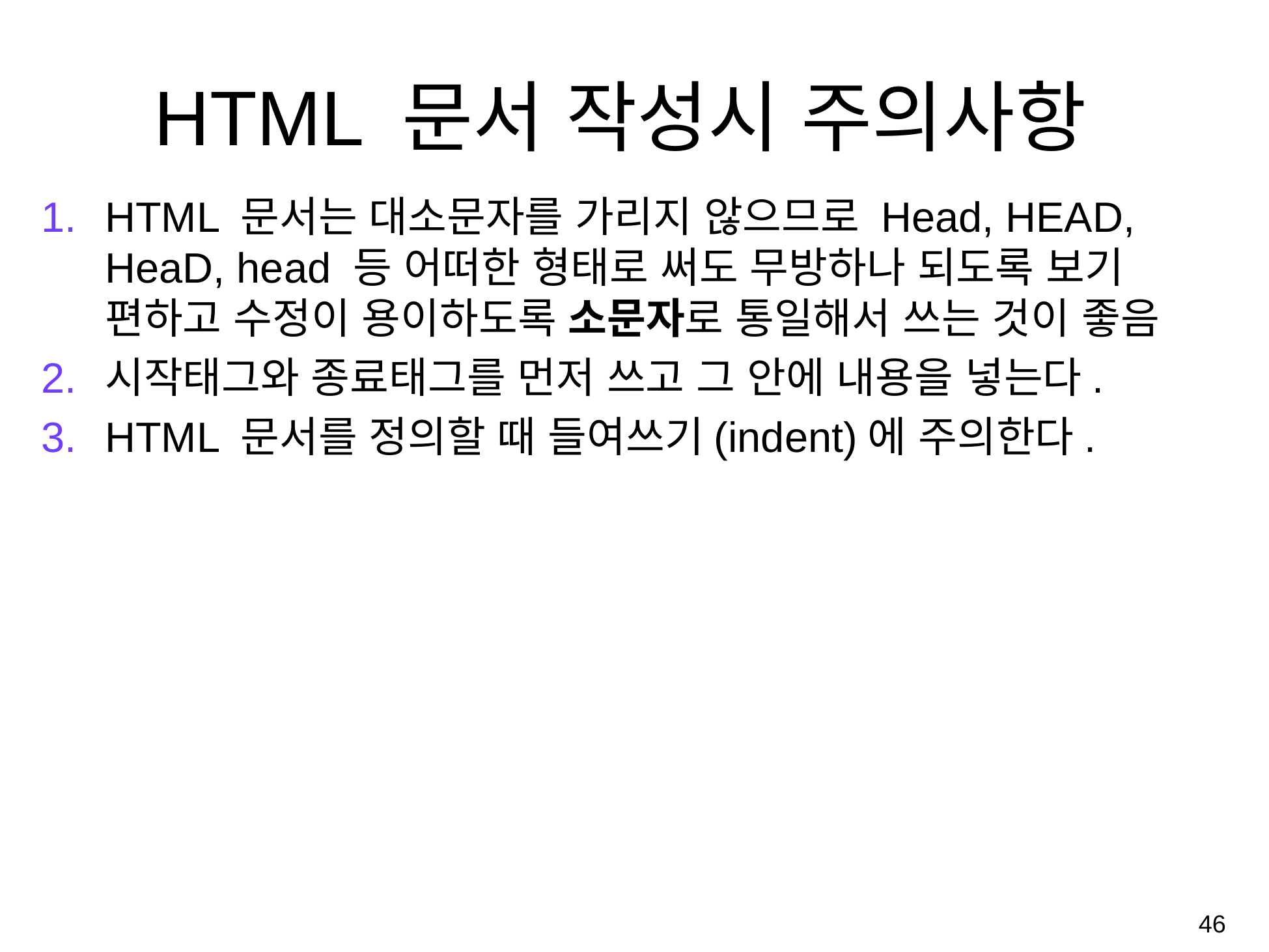

# HTML 문서 작성시 주의사항
HTML 문서는 대소문자를 가리지 않으므로 Head, HEAD, HeaD, head 등 어떠한 형태로 써도 무방하나 되도록 보기 편하고 수정이 용이하도록 소문자로 통일해서 쓰는 것이 좋음
시작태그와 종료태그를 먼저 쓰고 그 안에 내용을 넣는다.
HTML 문서를 정의할 때 들여쓰기(indent)에 주의한다.
46